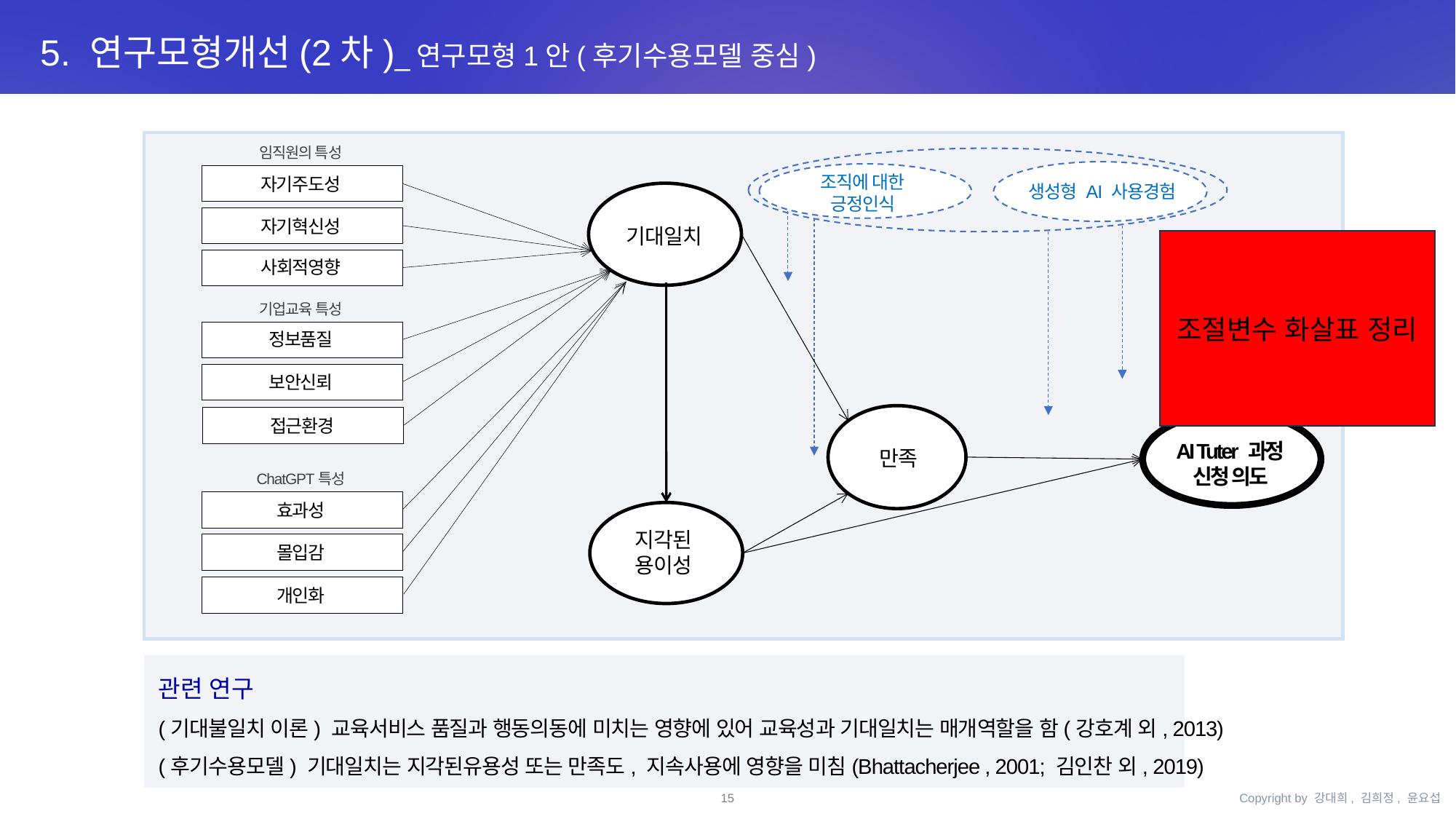

5. 연구모형개선(2차)_연구모형1안(후기수용모델 중심)

임직원의 특성

자기주도성

자기혁신성

사회적영향

생성형 AI 사용경험

조직에 대한
긍정인식

기대일치
조절변수 화살표 정리

AI Tuter 과정
신청 의도
만족
기업교육 특성

정보품질

보안신뢰

접근환경
ChatGPT특성

효과성

몰입감

개인화

지각된
용이성
관련 연구
(기대불일치 이론) 교육서비스 품질과 행동의동에 미치는 영향에 있어 교육성과 기대일치는 매개역할을 함(강호계 외, 2013)
(후기수용모델) 기대일치는 지각된유용성 또는 만족도, 지속사용에 영향을 미침(Bhattacherjee , 2001; 김인찬 외, 2019)